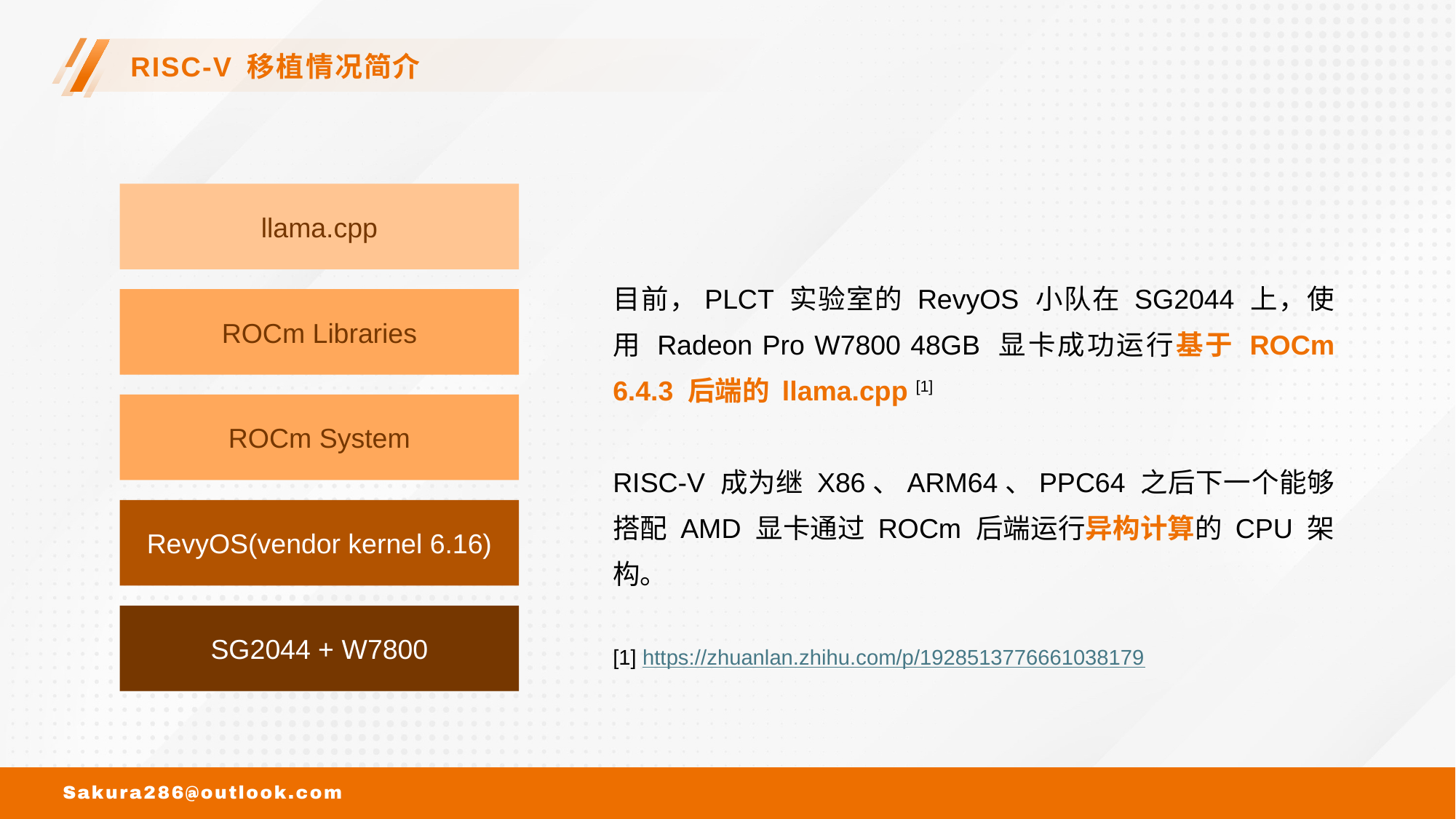

# RISC-V 移植情况简介
llama.cpp
目前，PLCT 实验室的 RevyOS 小队在 SG2044 上，使用 Radeon Pro W7800 48GB 显卡成功运行基于 ROCm 6.4.3 后端的 llama.cpp [1]

RISC-V 成为继 X86、ARM64、PPC64 之后下一个能够搭配 AMD 显卡通过 ROCm 后端运行异构计算的 CPU 架构。

ROCm Libraries
ROCm System
RevyOS(vendor kernel 6.16)
SG2044 + W7800
[1] https://zhuanlan.zhihu.com/p/1928513776661038179